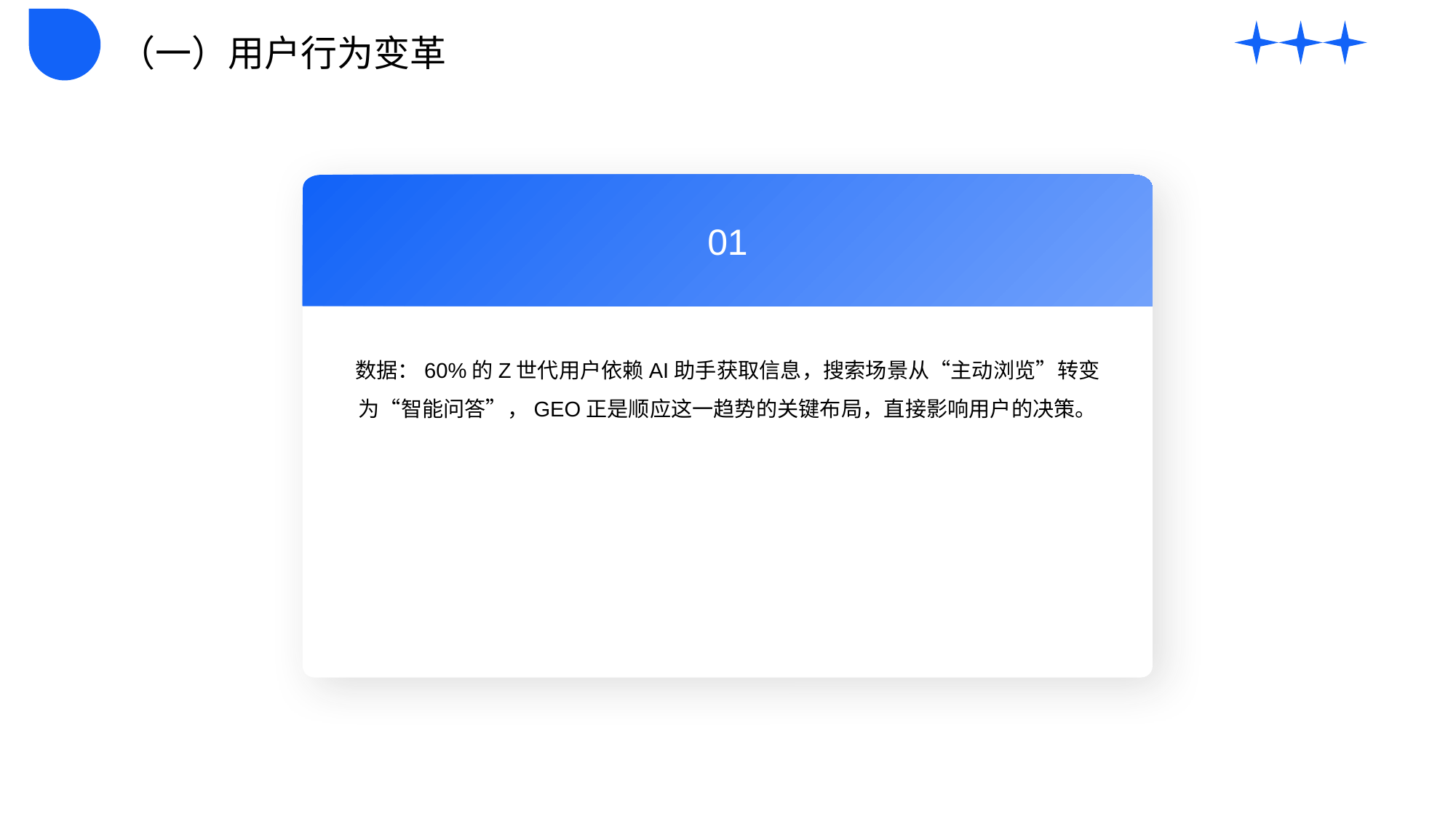

（一）用户行为变革

01
数据：60%的Z世代用户依赖AI助手获取信息，搜索场景从“主动浏览”转变为“智能问答”，GEO正是顺应这一趋势的关键布局，直接影响用户的决策。